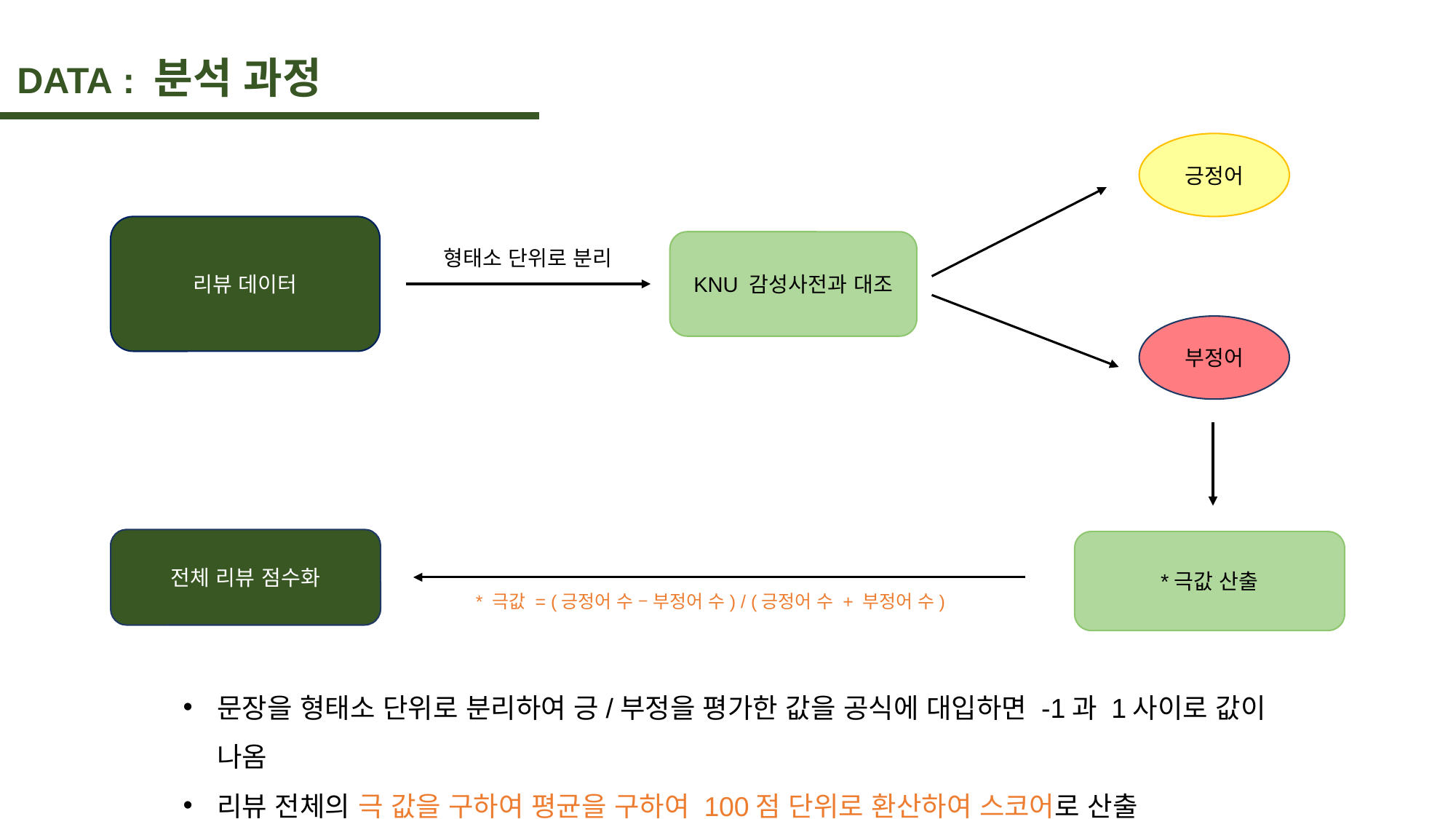

DATA : 분석 과정

긍정어
리뷰 데이터
KNU 감성사전과 대조
형태소 단위로 분리
부정어
전체 리뷰 점수화
*극값 산출
* 극값 = (긍정어 수 – 부정어 수) / (긍정어 수 + 부정어 수)
문장을 형태소 단위로 분리하여 긍/부정을 평가한 값을 공식에 대입하면 -1과 1사이로 값이 나옴
리뷰 전체의 극 값을 구하여 평균을 구하여 100점 단위로 환산하여 스코어로 산출